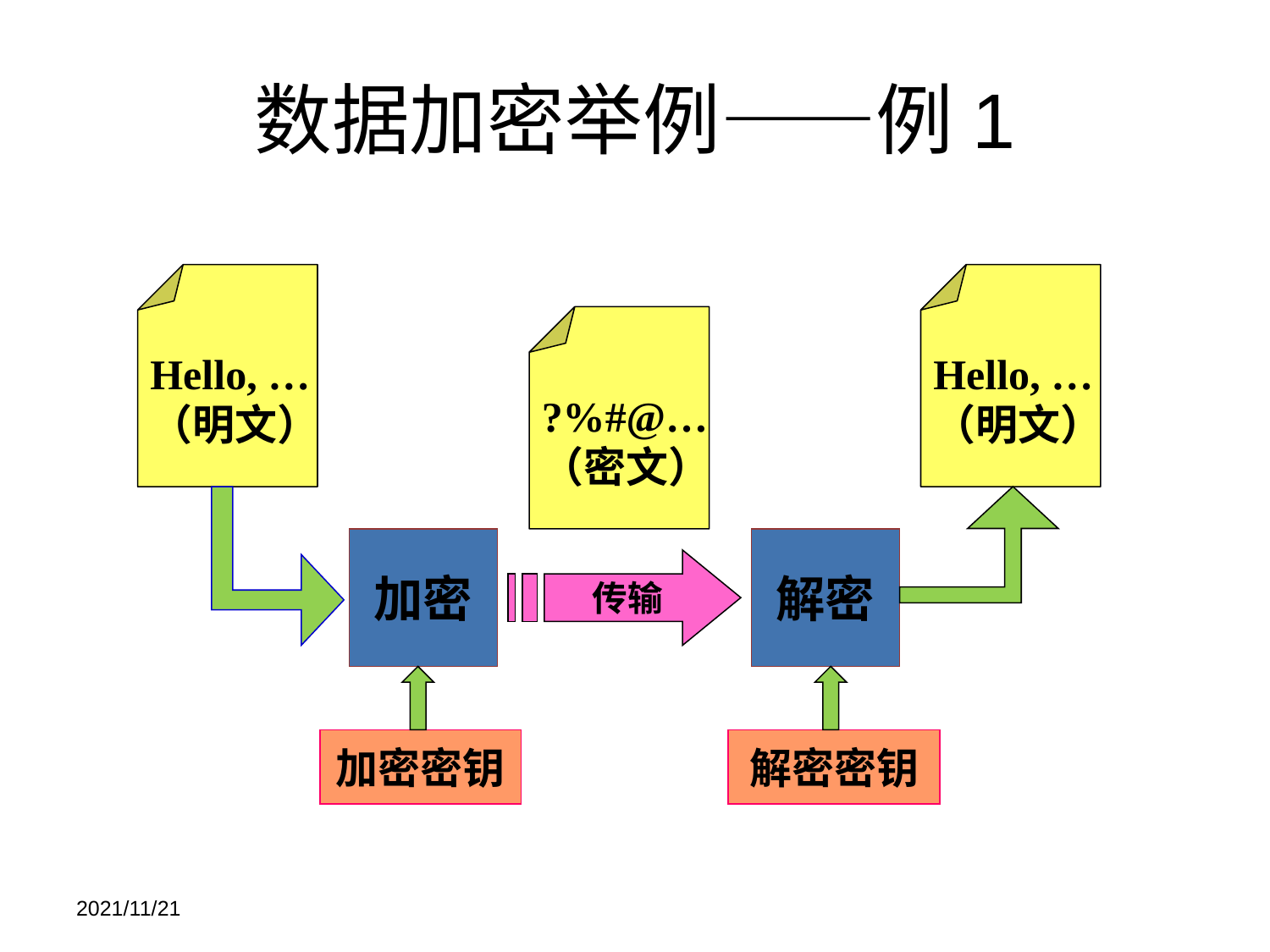

# 数据加密举例——例1
Hello, …
（明文）
Hello, …
（明文）
?%#@…
（密文）

加密
解密
传输

加密密钥
解密密钥
2021/11/21